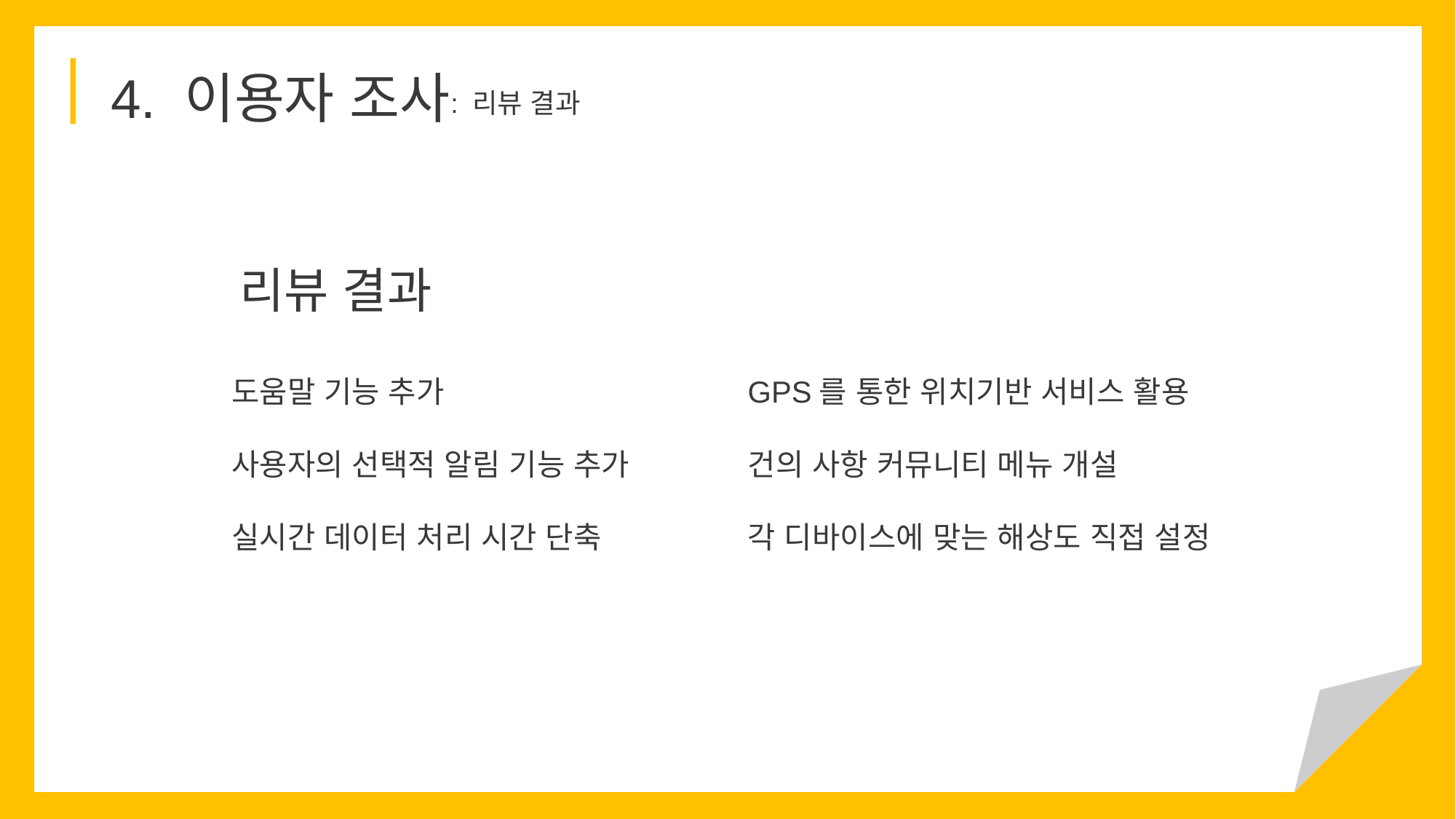

4. 이용자 조사
: 리뷰 결과
리뷰 결과
GPS를 통한 위치기반 서비스 활용

건의 사항 커뮤니티 메뉴 개설

각 디바이스에 맞는 해상도 직접 설정
도움말 기능 추가

사용자의 선택적 알림 기능 추가

실시간 데이터 처리 시간 단축